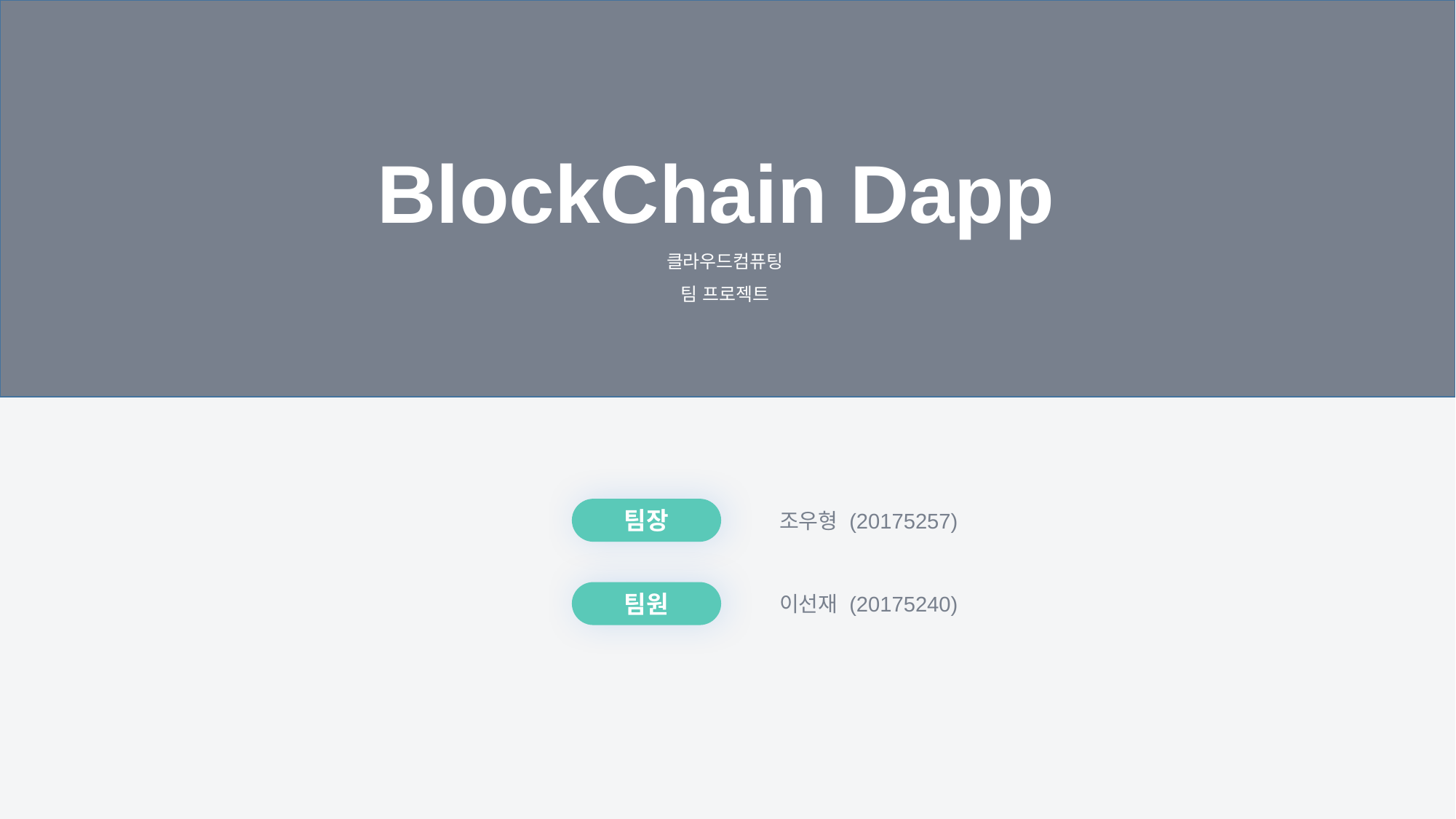

BlockChain Dapp
클라우드컴퓨팅
팀 프로젝트
팀장
조우형 (20175257)
팀원
이선재 (20175240)